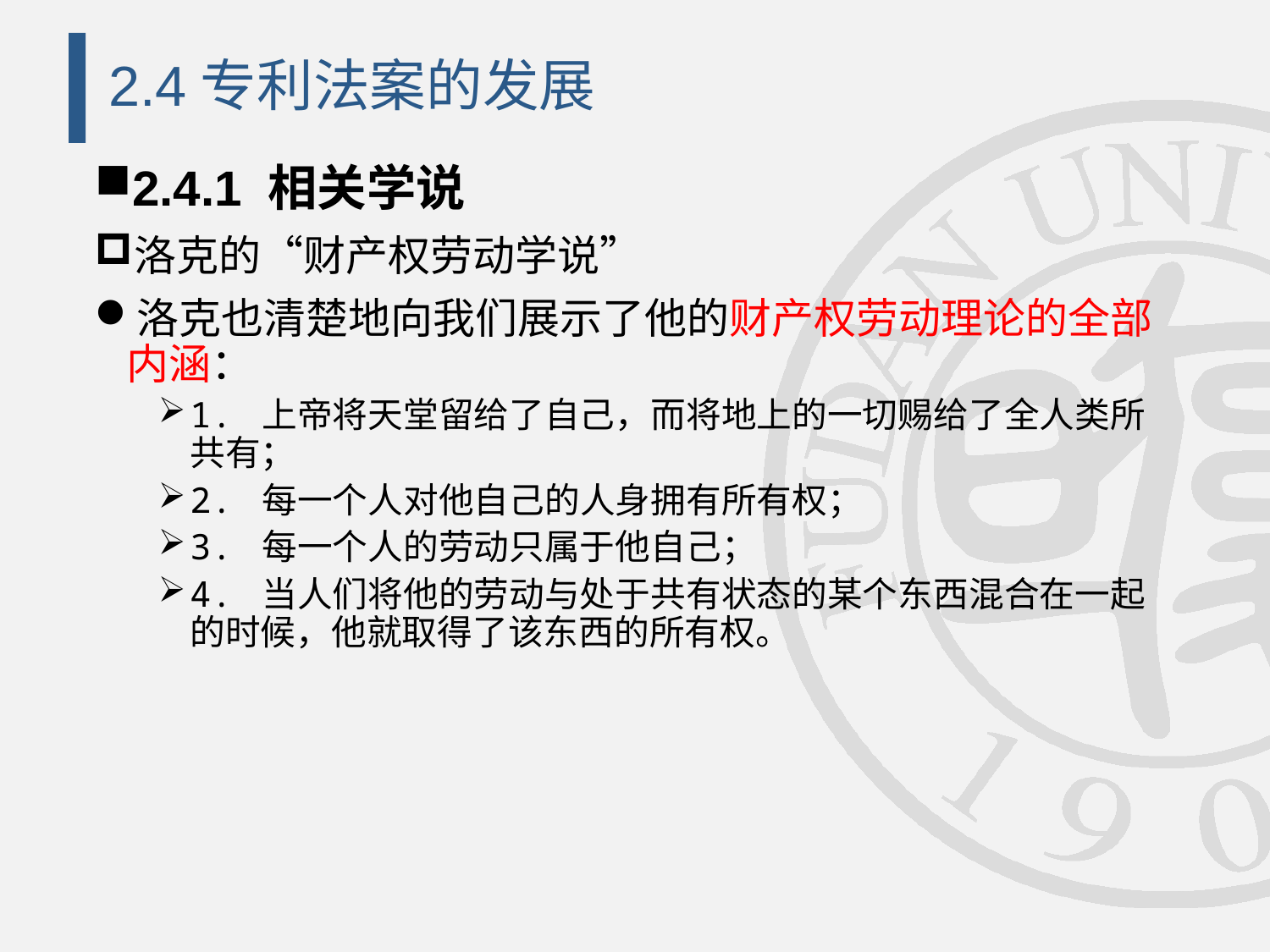

# 2.4专利法案的发展
2.4.1 相关学说
洛克的“财产权劳动学说”
洛克也清楚地向我们展示了他的财产权劳动理论的全部内涵：
1. 上帝将天堂留给了自己，而将地上的一切赐给了全人类所共有；
2. 每一个人对他自己的人身拥有所有权；
3. 每一个人的劳动只属于他自己；
4. 当人们将他的劳动与处于共有状态的某个东西混合在一起的时候，他就取得了该东西的所有权。